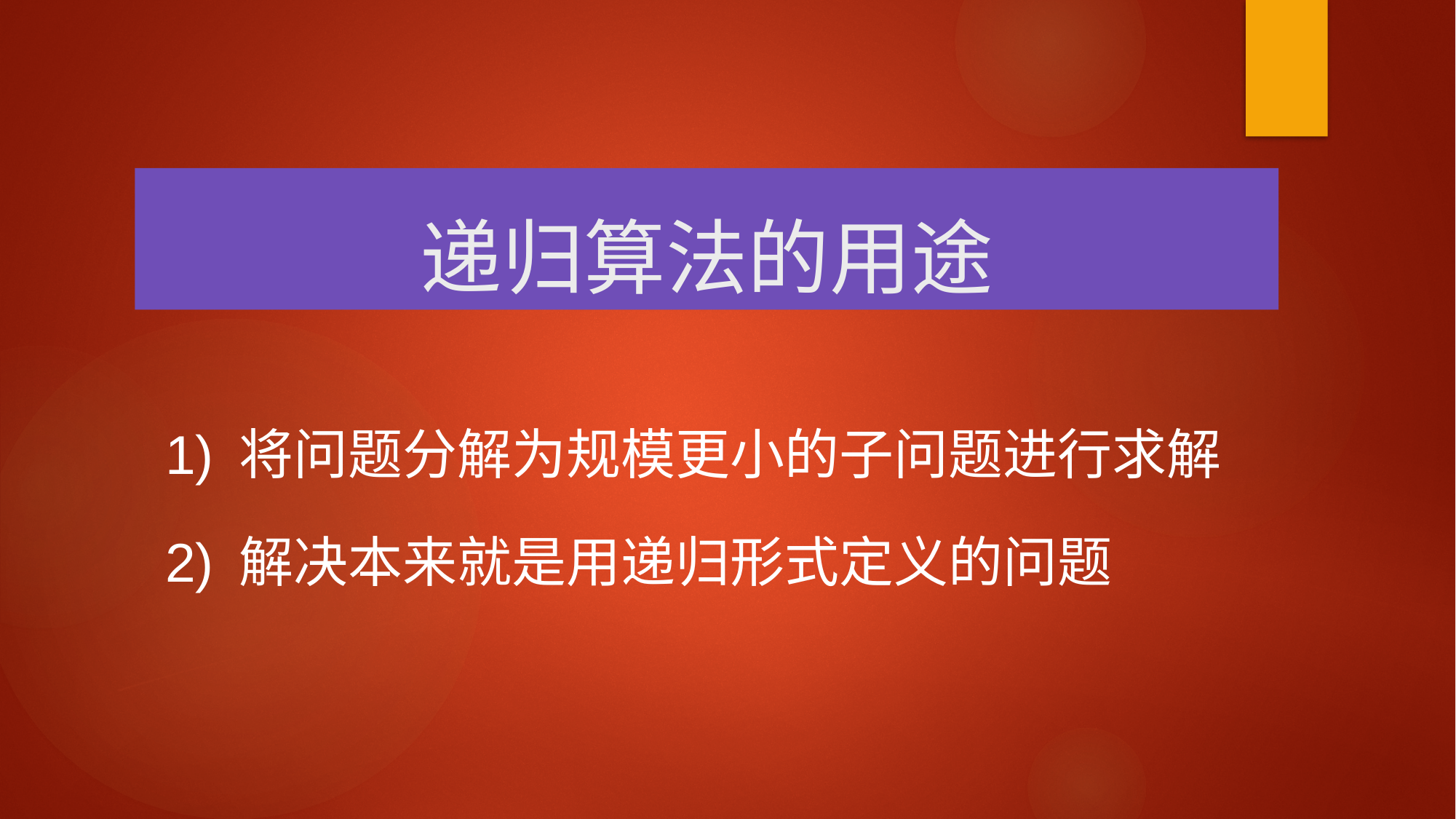

# 递归算法的用途
 将问题分解为规模更小的子问题进行求解
 解决本来就是用递归形式定义的问题